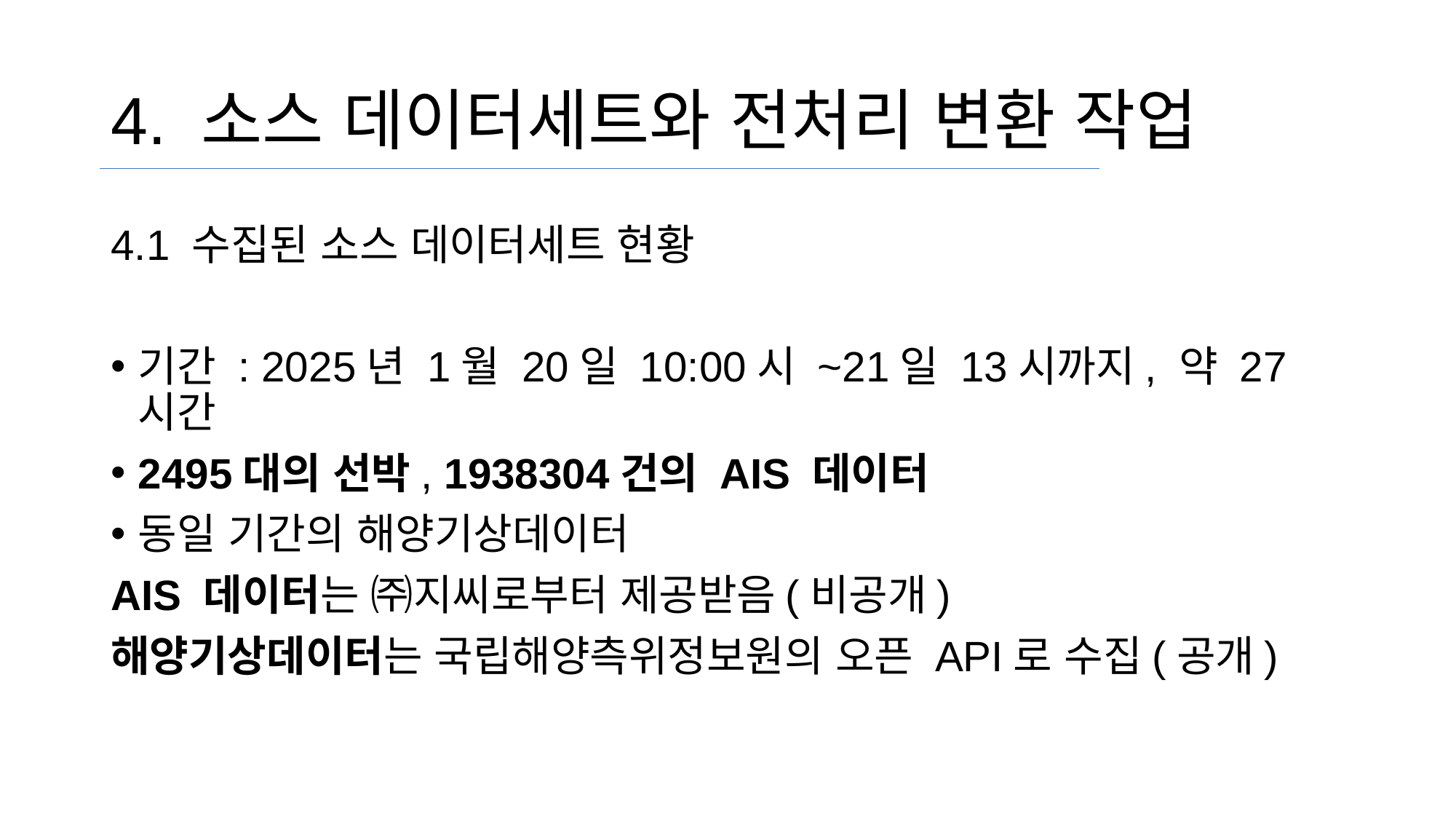

# 4. 소스 데이터세트와 전처리 변환 작업
4.1 수집된 소스 데이터세트 현황

기간 : 2025년 1월 20일 10:00시 ~21일 13시까지, 약 27시간
2495대의 선박, 1938304건의 AIS 데이터
동일 기간의 해양기상데이터
AIS 데이터는 ㈜지씨로부터 제공받음(비공개)
해양기상데이터는 국립해양측위정보원의 오픈 API로 수집(공개)